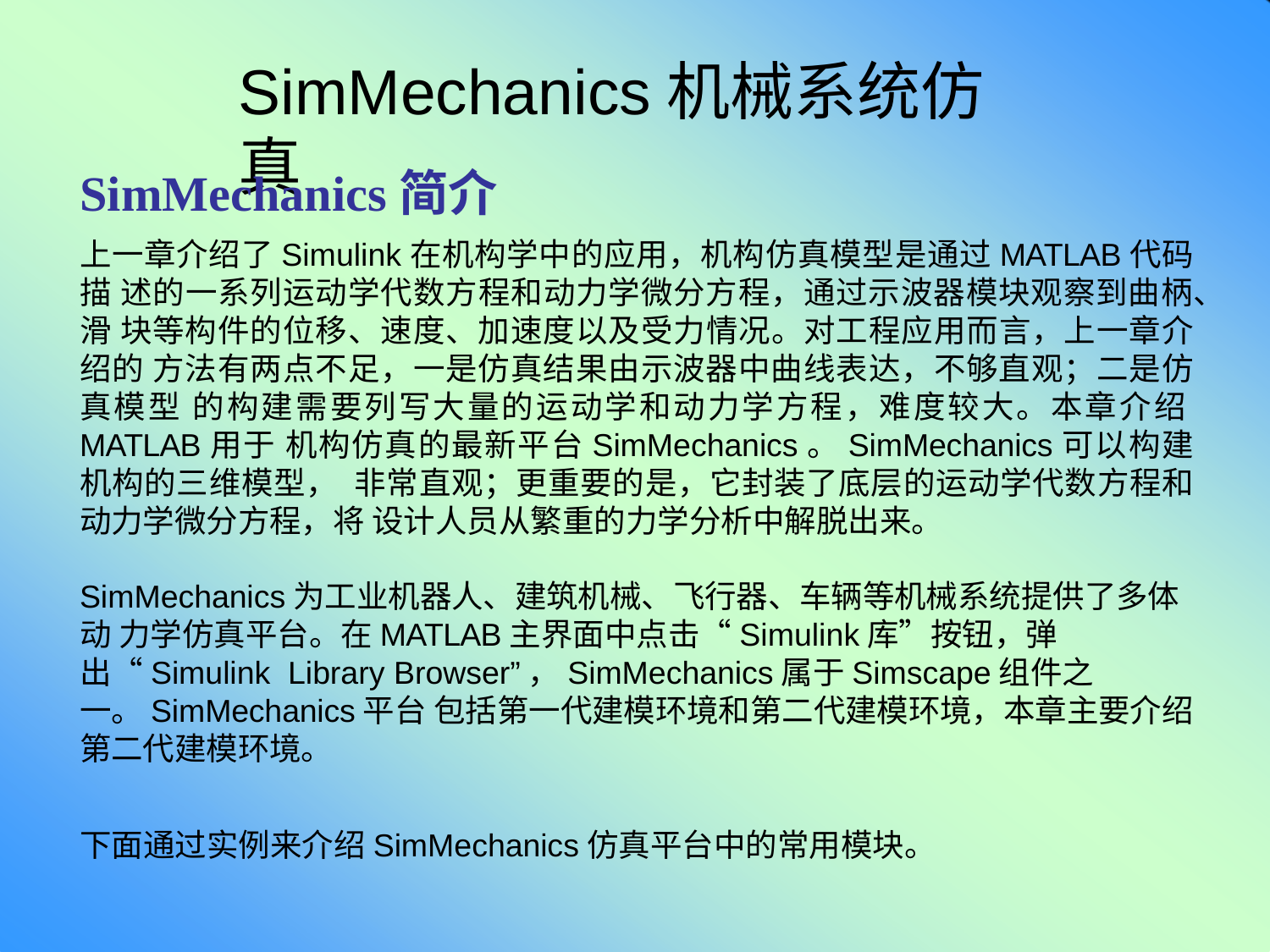

# SimMechanics机械系统仿真
SimMechanics简介
上一章介绍了Simulink在机构学中的应用，机构仿真模型是通过MATLAB代码描 述的一系列运动学代数方程和动力学微分方程，通过示波器模块观察到曲柄、滑 块等构件的位移、速度、加速度以及受力情况。对工程应用而言，上一章介绍的 方法有两点不足，一是仿真结果由示波器中曲线表达，不够直观；二是仿真模型 的构建需要列写大量的运动学和动力学方程，难度较大。本章介绍MATLAB用于 机构仿真的最新平台SimMechanics。SimMechanics可以构建机构的三维模型，  非常直观；更重要的是，它封装了底层的运动学代数方程和动力学微分方程，将 设计人员从繁重的力学分析中解脱出来。

SimMechanics为工业机器人、建筑机械、飞行器、车辆等机械系统提供了多体动 力学仿真平台。在MATLAB主界面中点击“Simulink库”按钮，弹出“Simulink  Library Browser”，SimMechanics属于Simscape组件之一。SimMechanics平台 包括第一代建模环境和第二代建模环境，本章主要介绍第二代建模环境。

下面通过实例来介绍SimMechanics仿真平台中的常用模块。